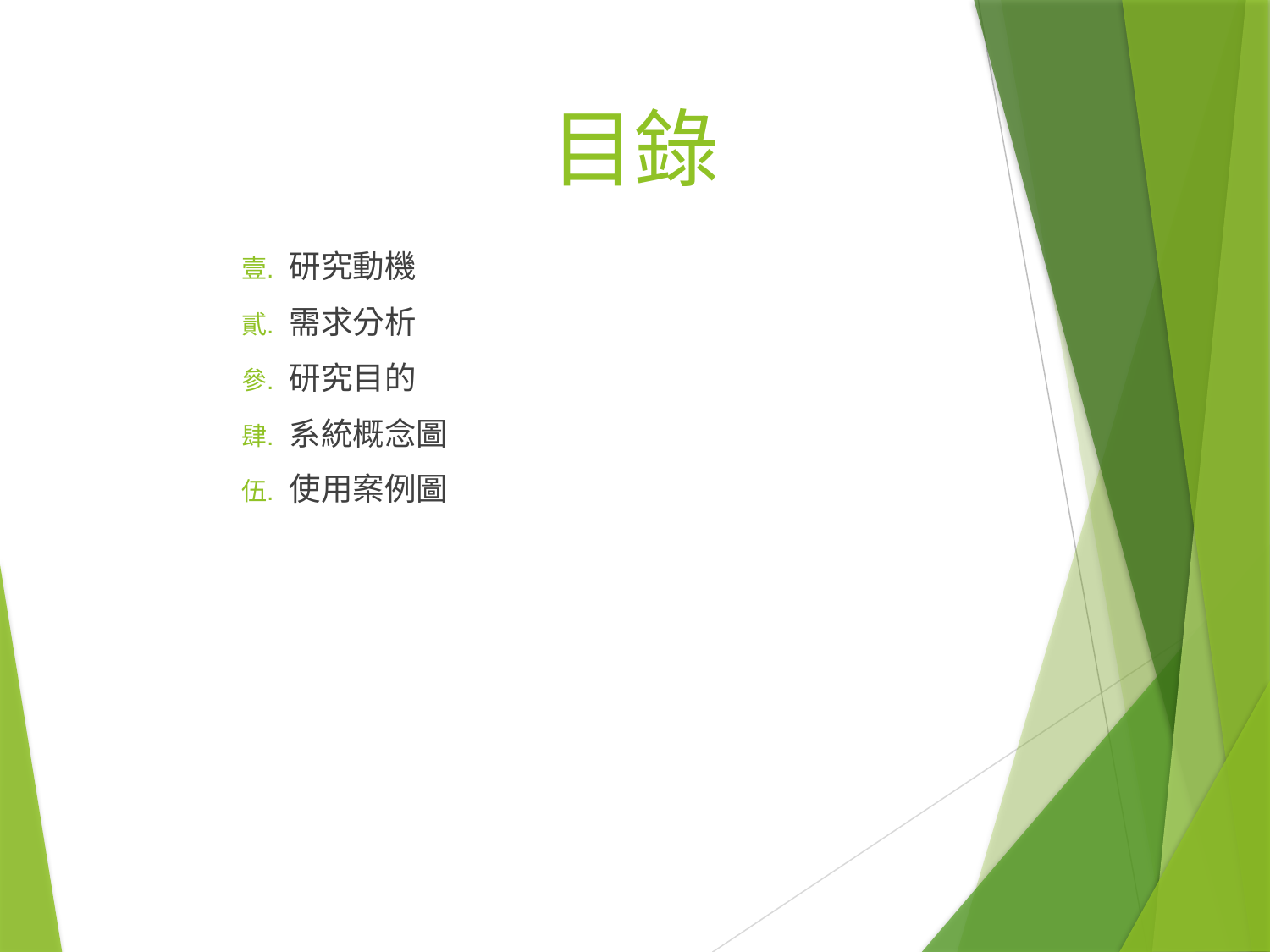

# 目錄
研究動機
需求分析
研究目的
系統概念圖
使用案例圖